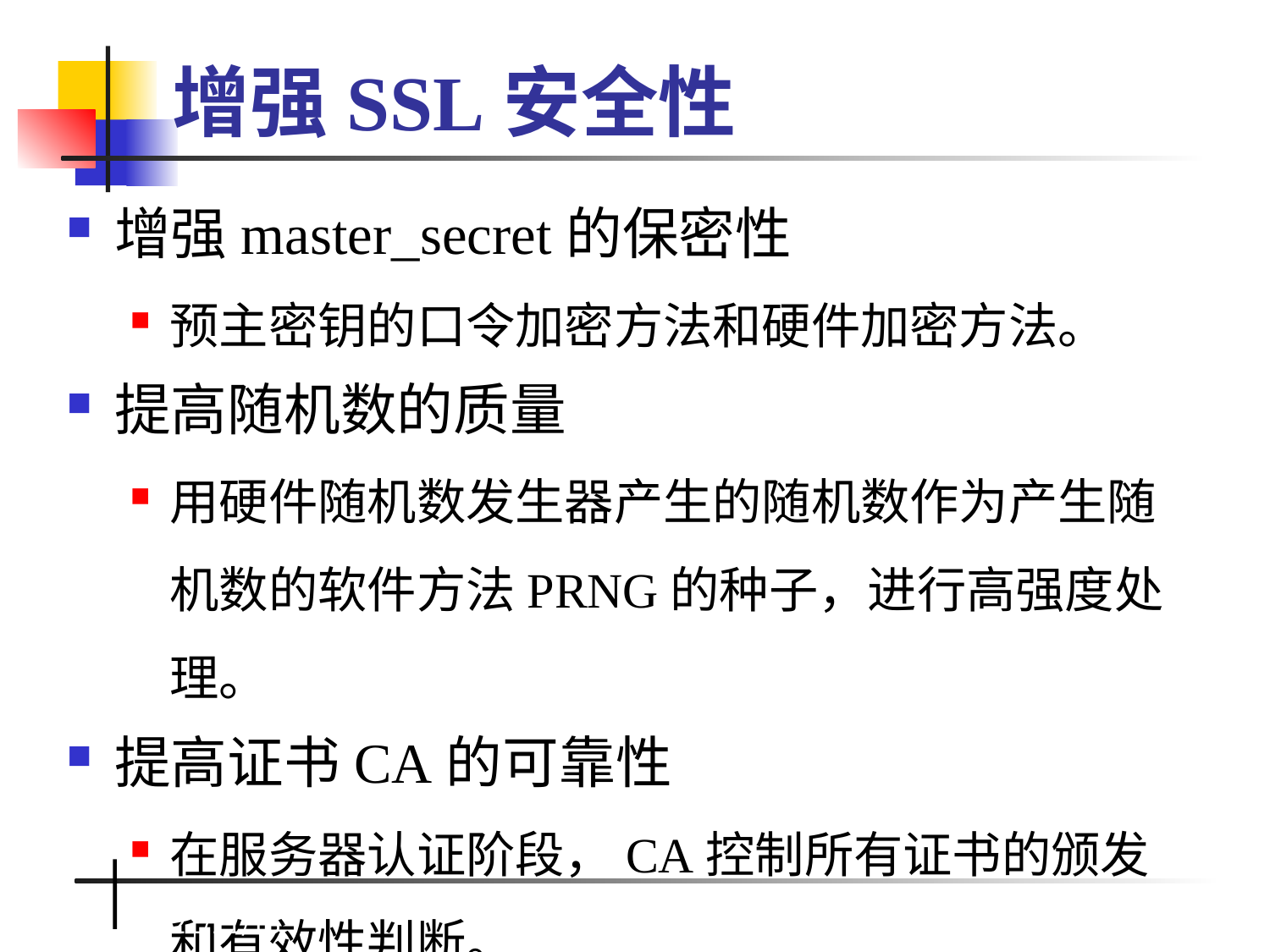

2021/11/15
59
# 增强SSL安全性
增强master_secret的保密性
预主密钥的口令加密方法和硬件加密方法。
提高随机数的质量
用硬件随机数发生器产生的随机数作为产生随机数的软件方法PRNG的种子，进行高强度处理。
提高证书CA的可靠性
在服务器认证阶段，CA控制所有证书的颁发和有效性判断。